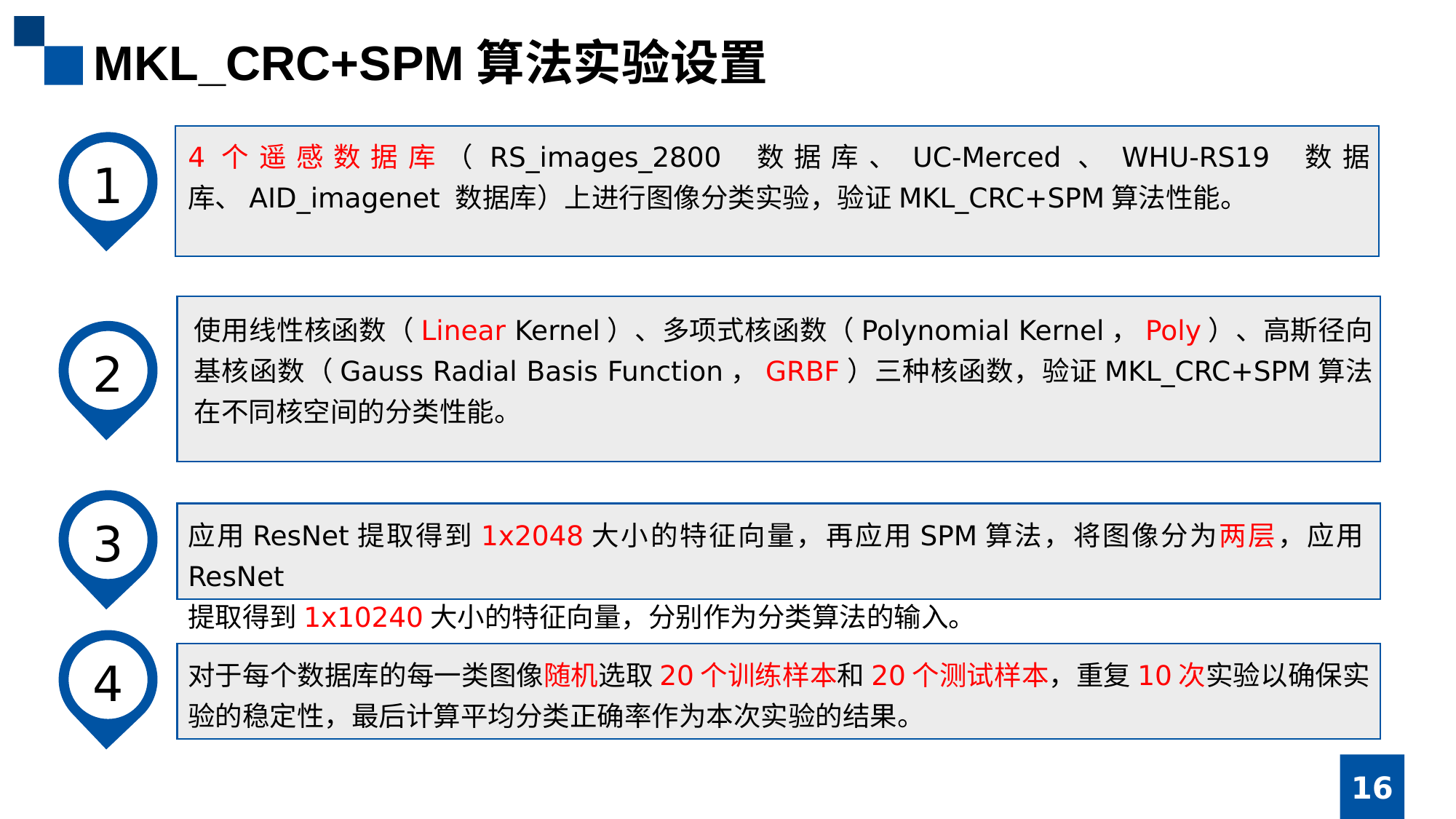

MKL_CRC+SPM算法实验设置

4个遥感数据库（RS_images_2800 数据库、UC-Merced、WHU-RS19 数据库、AID_imagenet 数据库）上进行图像分类实验，验证MKL_CRC+SPM算法性能。
1

使用线性核函数（Linear Kernel）、多项式核函数（Polynomial Kernel，Poly）、高斯径向基核函数（Gauss Radial Basis Function，GRBF）三种核函数，验证MKL_CRC+SPM算法在不同核空间的分类性能。
2
3

应用ResNet提取得到1x2048大小的特征向量，再应用SPM算法，将图像分为两层，应用ResNet
提取得到1x10240大小的特征向量，分别作为分类算法的输入。
4

对于每个数据库的每一类图像随机选取20个训练样本和20个测试样本，重复10次实验以确保实验的稳定性，最后计算平均分类正确率作为本次实验的结果。
16